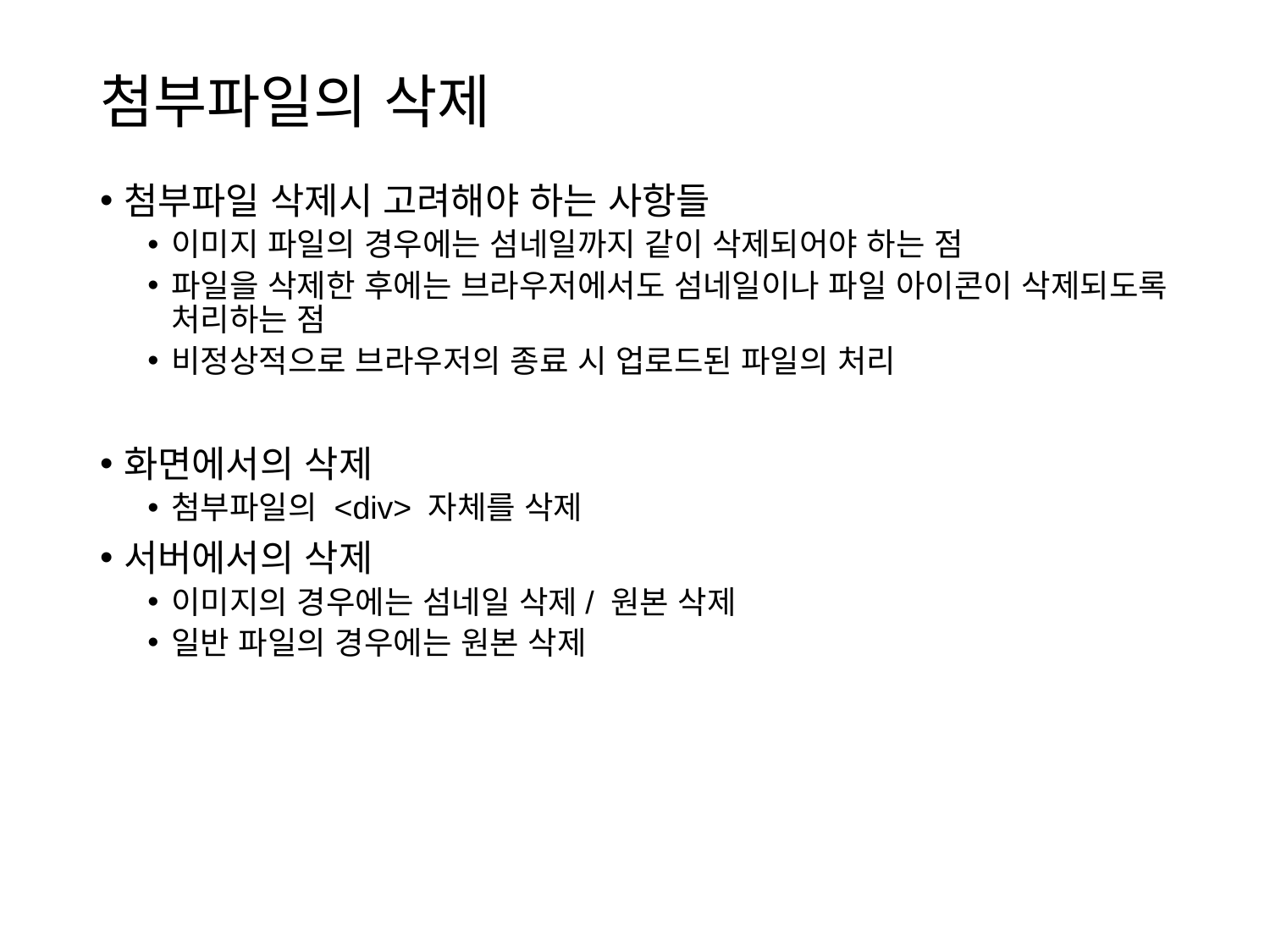

# 첨부파일의 삭제
첨부파일 삭제시 고려해야 하는 사항들
이미지 파일의 경우에는 섬네일까지 같이 삭제되어야 하는 점
파일을 삭제한 후에는 브라우저에서도 섬네일이나 파일 아이콘이 삭제되도록 처리하는 점
비정상적으로 브라우저의 종료 시 업로드된 파일의 처리

화면에서의 삭제
첨부파일의 <div> 자체를 삭제
서버에서의 삭제
이미지의 경우에는 섬네일 삭제/ 원본 삭제
일반 파일의 경우에는 원본 삭제